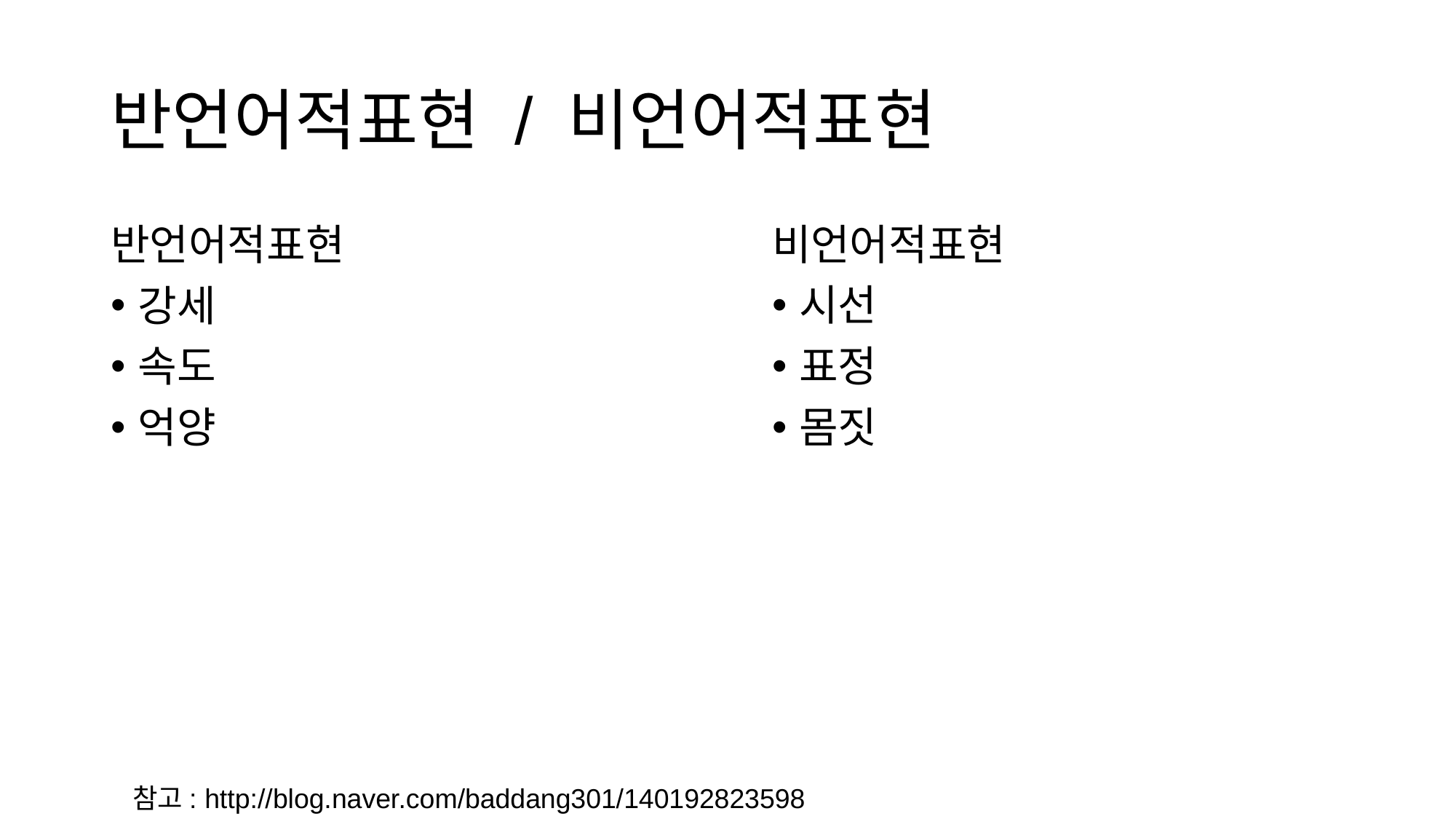

# 반언어적표현 / 비언어적표현
반언어적표현
강세
속도
억양
비언어적표현
시선
표정
몸짓
참고: http://blog.naver.com/baddang301/140192823598